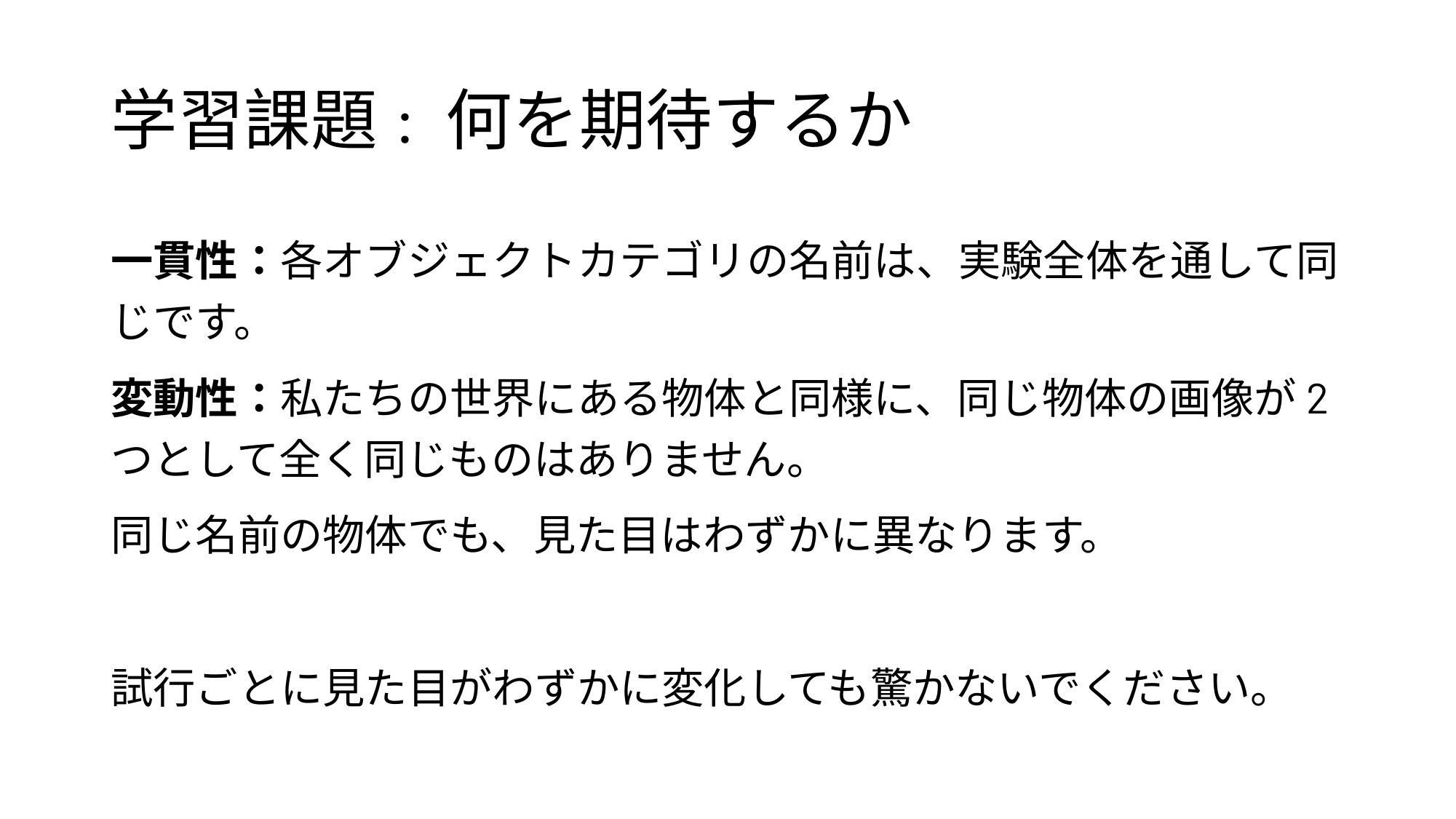

# 学習課題: 何を期待するか
一貫性：各オブジェクトカテゴリの名前は、実験全体を通して同じです。
変動性：私たちの世界にある物体と同様に、同じ物体の画像が2つとして全く同じものはありません。
同じ名前の物体でも、見た目はわずかに異なります。

試行ごとに見た目がわずかに変化しても驚かないでください。